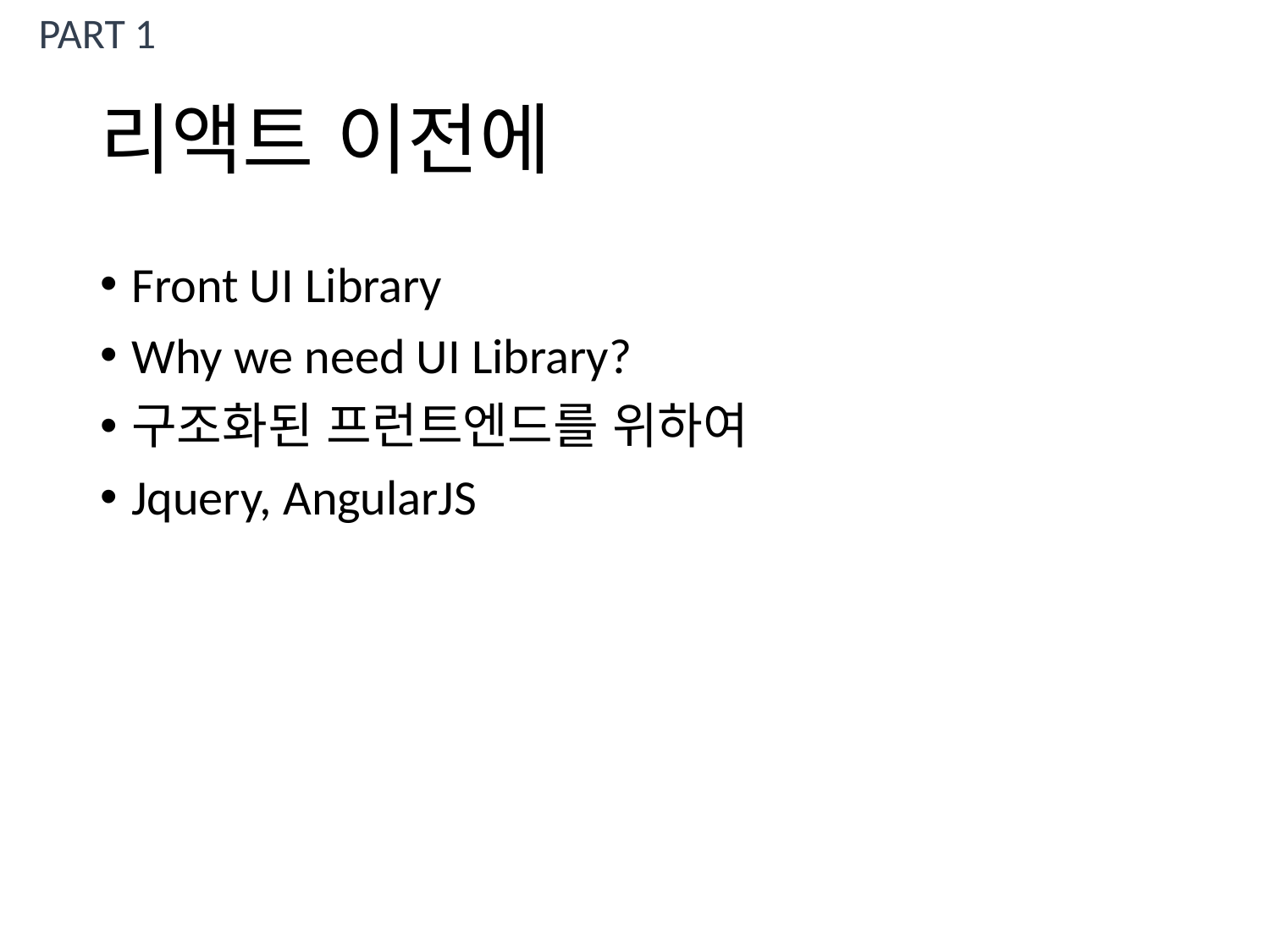

PART 1
# 리액트 이전에
Front UI Library
Why we need UI Library?
구조화된 프런트엔드를 위하여
Jquery, AngularJS